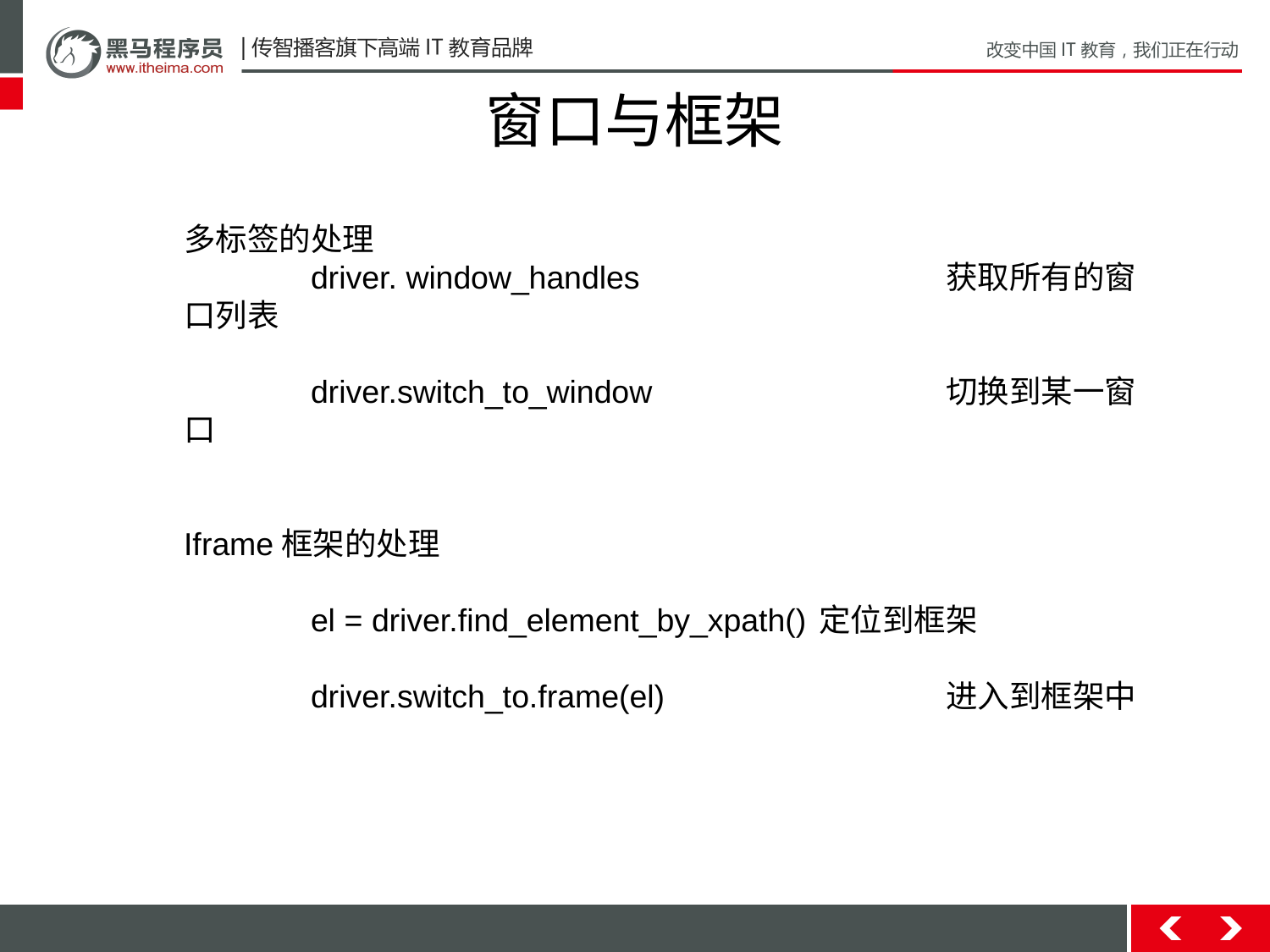

# 窗口与框架
多标签的处理
	driver. window_handles			获取所有的窗口列表

	driver.switch_to_window			切换到某一窗口

Iframe框架的处理

	el = driver.find_element_by_xpath()	定位到框架

	driver.switch_to.frame(el)			进入到框架中